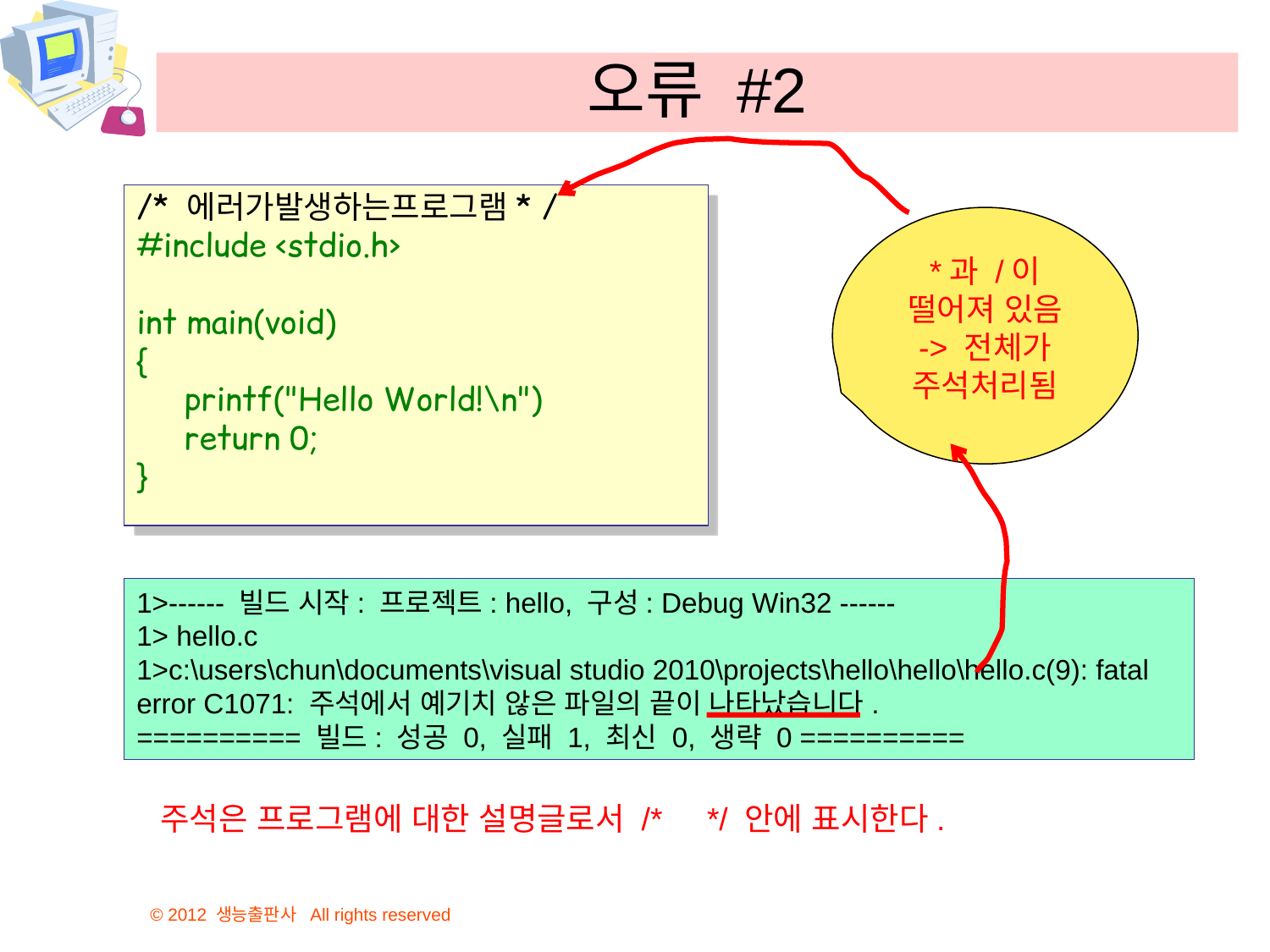

# 오류 #2

/* 에러가발생하는프로그램* /
#include <stdio.h>

int main(void)
{
	printf("Hello World!\n")
	return 0;
}
*과 /이 떨어져 있음
-> 전체가 주석처리됨

1>------ 빌드 시작: 프로젝트: hello, 구성: Debug Win32 ------
1> hello.c
1>c:\users\chun\documents\visual studio 2010\projects\hello\hello\hello.c(9): fatal error C1071: 주석에서 예기치 않은 파일의 끝이 나타났습니다.
========== 빌드: 성공 0, 실패 1, 최신 0, 생략 0 ==========

주석은 프로그램에 대한 설명글로서 /*     */ 안에 표시한다.